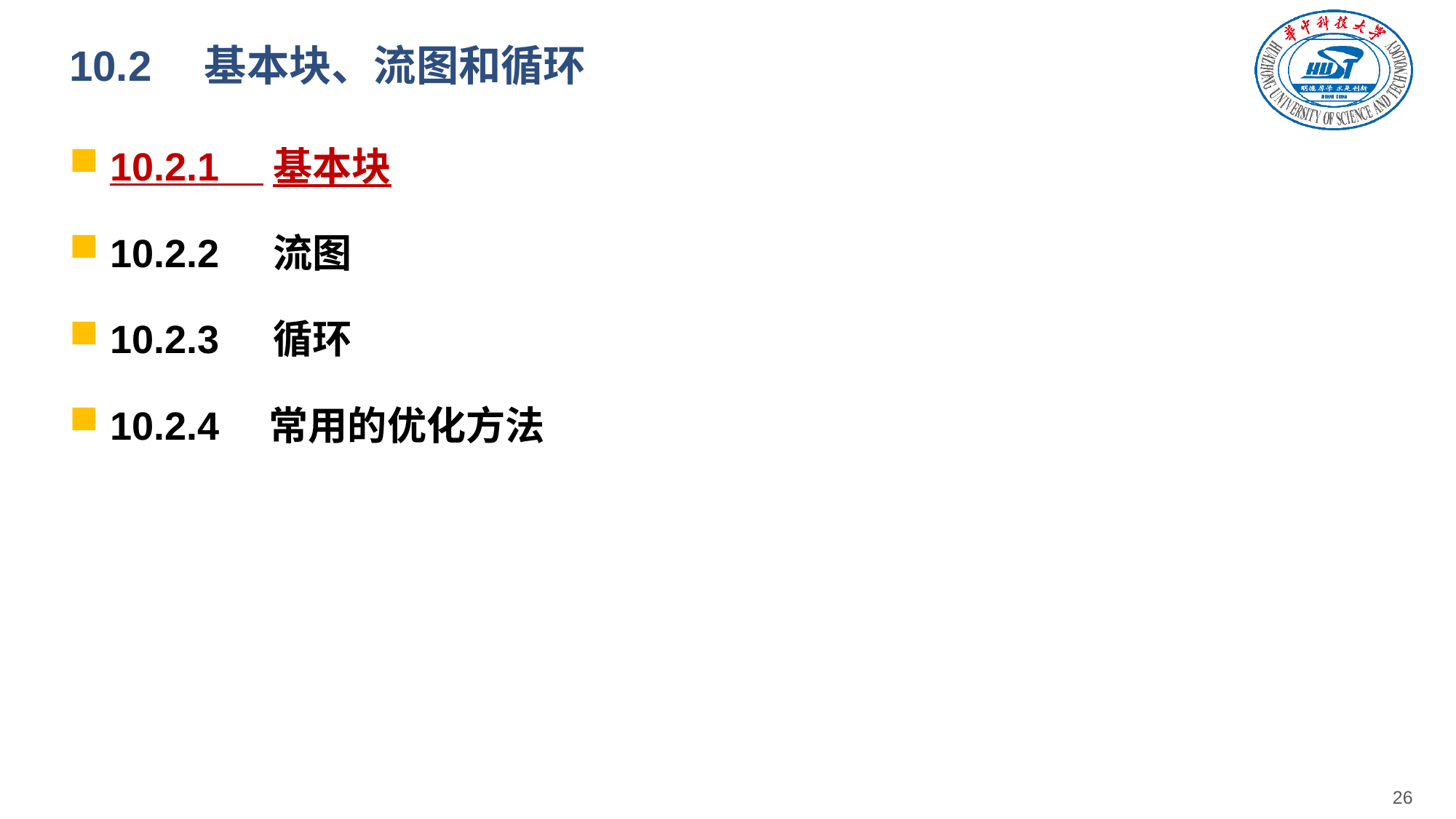

# 10.2　基本块、流图和循环
10.2.1    基本块
10.2.2    流图
10.2.3    循环
10.2.4　常用的优化方法
26